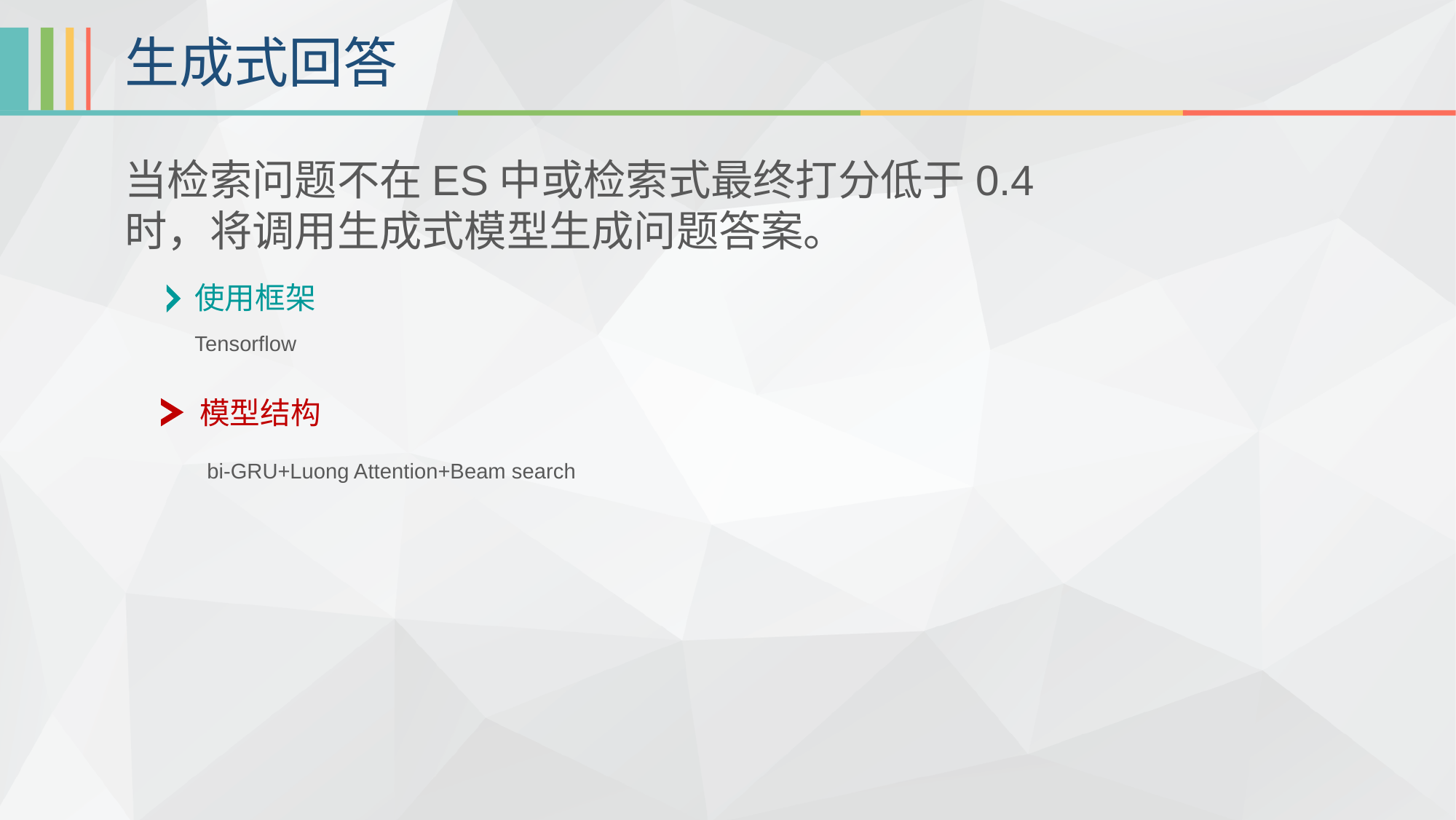

生成式回答

当检索问题不在ES中或检索式最终打分低于0.4时，将调用生成式模型生成问题答案。
使用框架

Tensorflow
模型结构

bi-GRU+Luong Attention+Beam search